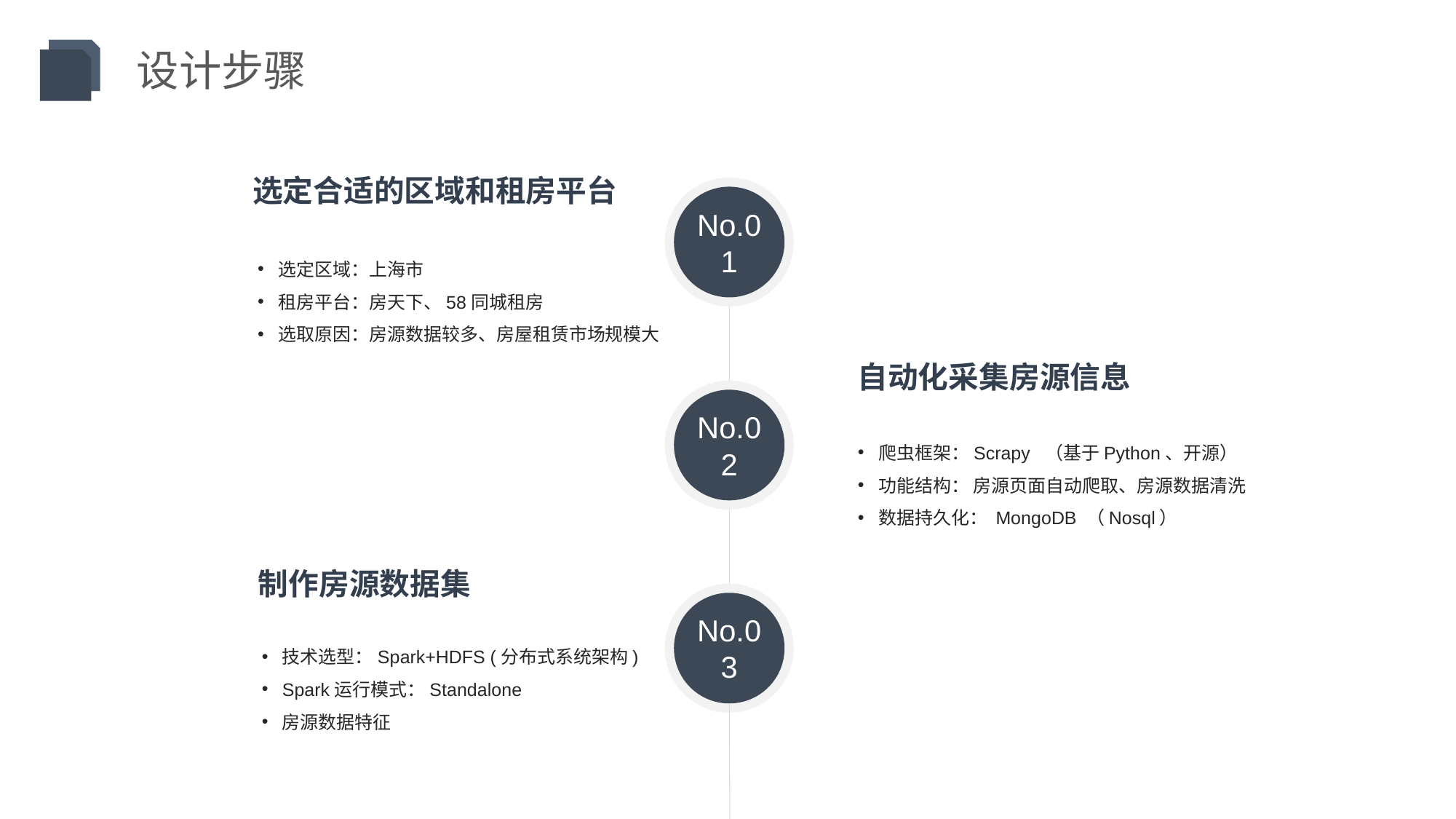

设计步骤

选定合适的区域和租房平台

No.01
选定区域：上海市
租房平台：房天下、58同城租房
选取原因：房源数据较多、房屋租赁市场规模大
自动化采集房源信息

No.02
爬虫框架：Scrapy  （基于Python、开源）
功能结构： 房源页面自动爬取、房源数据清洗
数据持久化： MongoDB （Nosql）
制作房源数据集

No.03
技术选型：Spark+HDFS (分布式系统架构)
Spark运行模式：Standalone
房源数据特征